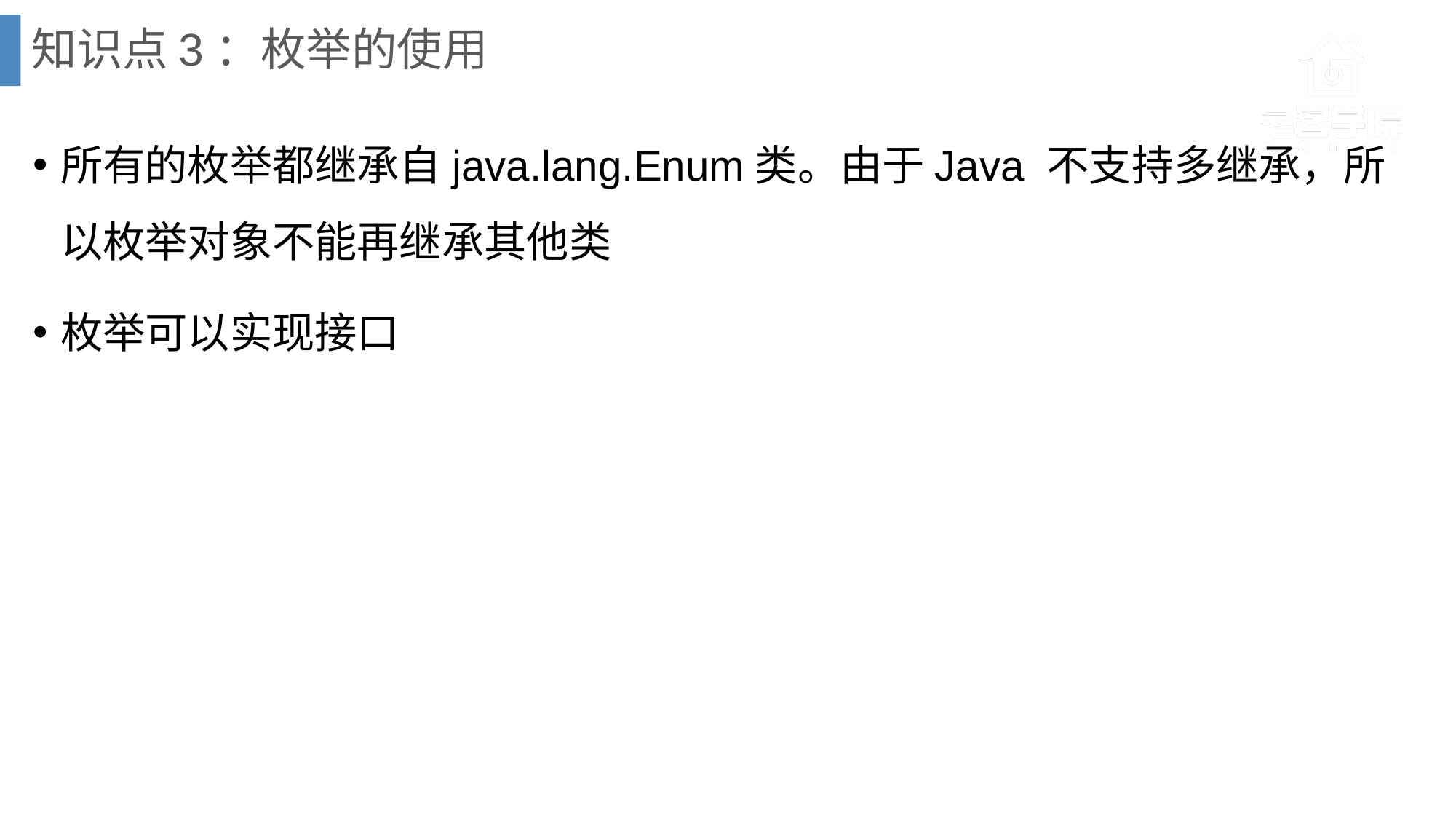

# 知识点3：枚举的使用
所有的枚举都继承自java.lang.Enum类。由于Java 不支持多继承，所以枚举对象不能再继承其他类
枚举可以实现接口